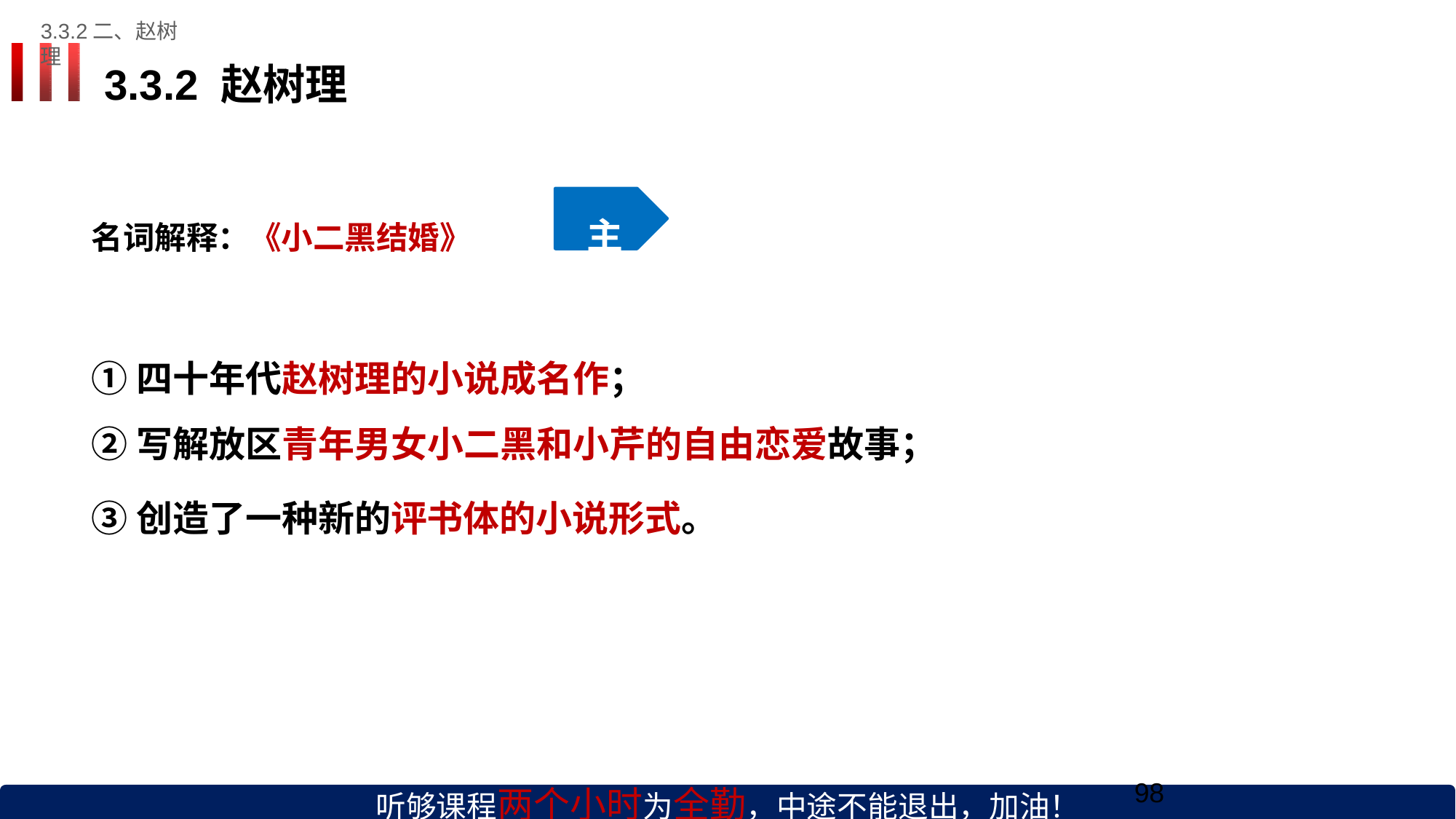

3.3.2二、赵树理

# 3.3.2 赵树理

名词解释：《小二黑结婚》	主

①四十年代赵树理的小说成名作；
②写解放区青年男女小二黑和小芹的自由恋爱故事；
③创造了一种新的评书体的小说形式。
98

听够课程两个小时为全勤，中途不能退出，加油！